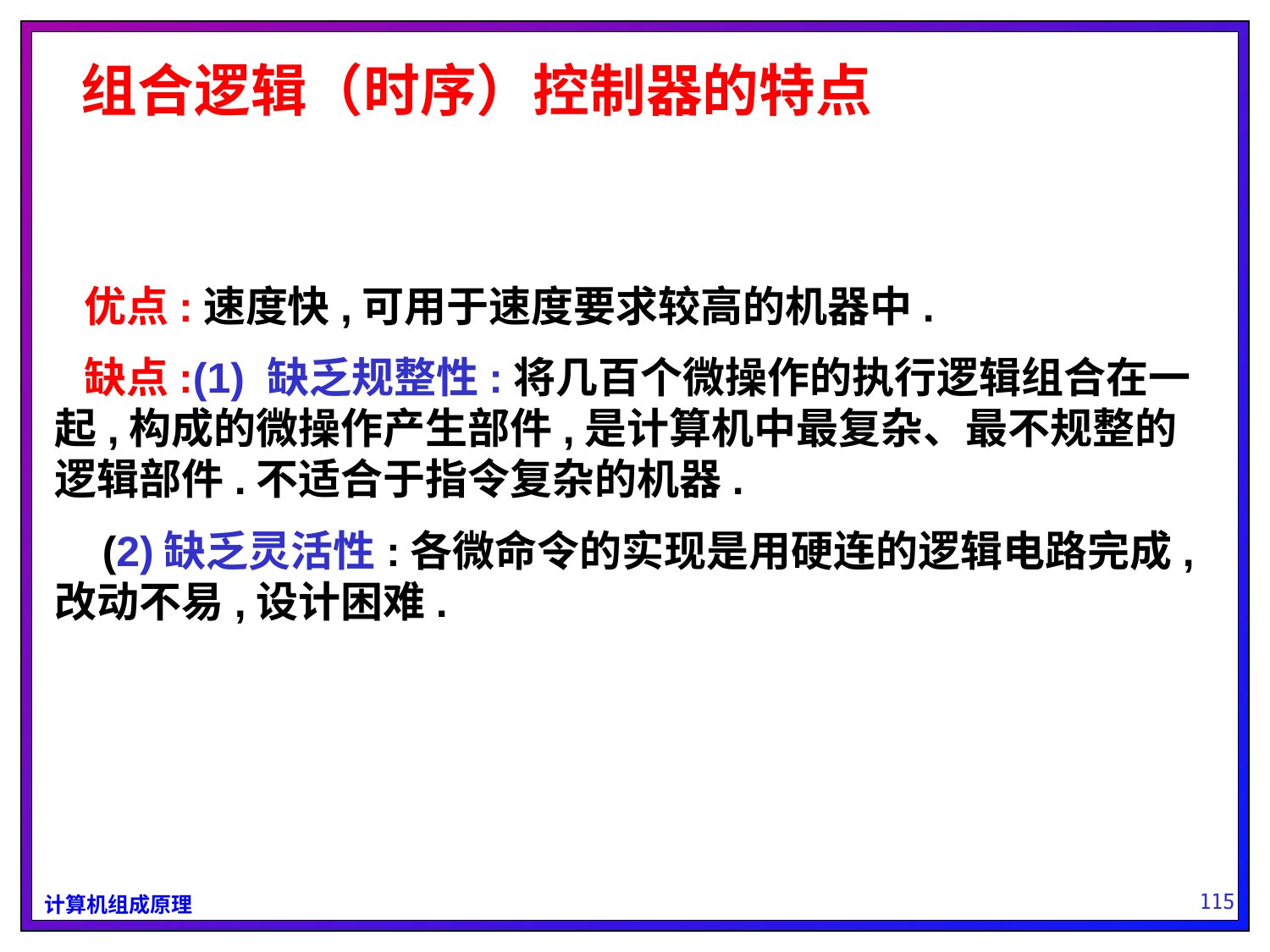

组合逻辑（时序）控制器的特点

  优点:速度快,可用于速度要求较高的机器中.
  缺点:(1) 缺乏规整性:将几百个微操作的执行逻辑组合在一起,构成的微操作产生部件,是计算机中最复杂、最不规整的逻辑部件.不适合于指令复杂的机器.
    (2)缺乏灵活性:各微命令的实现是用硬连的逻辑电路完成,改动不易,设计困难.